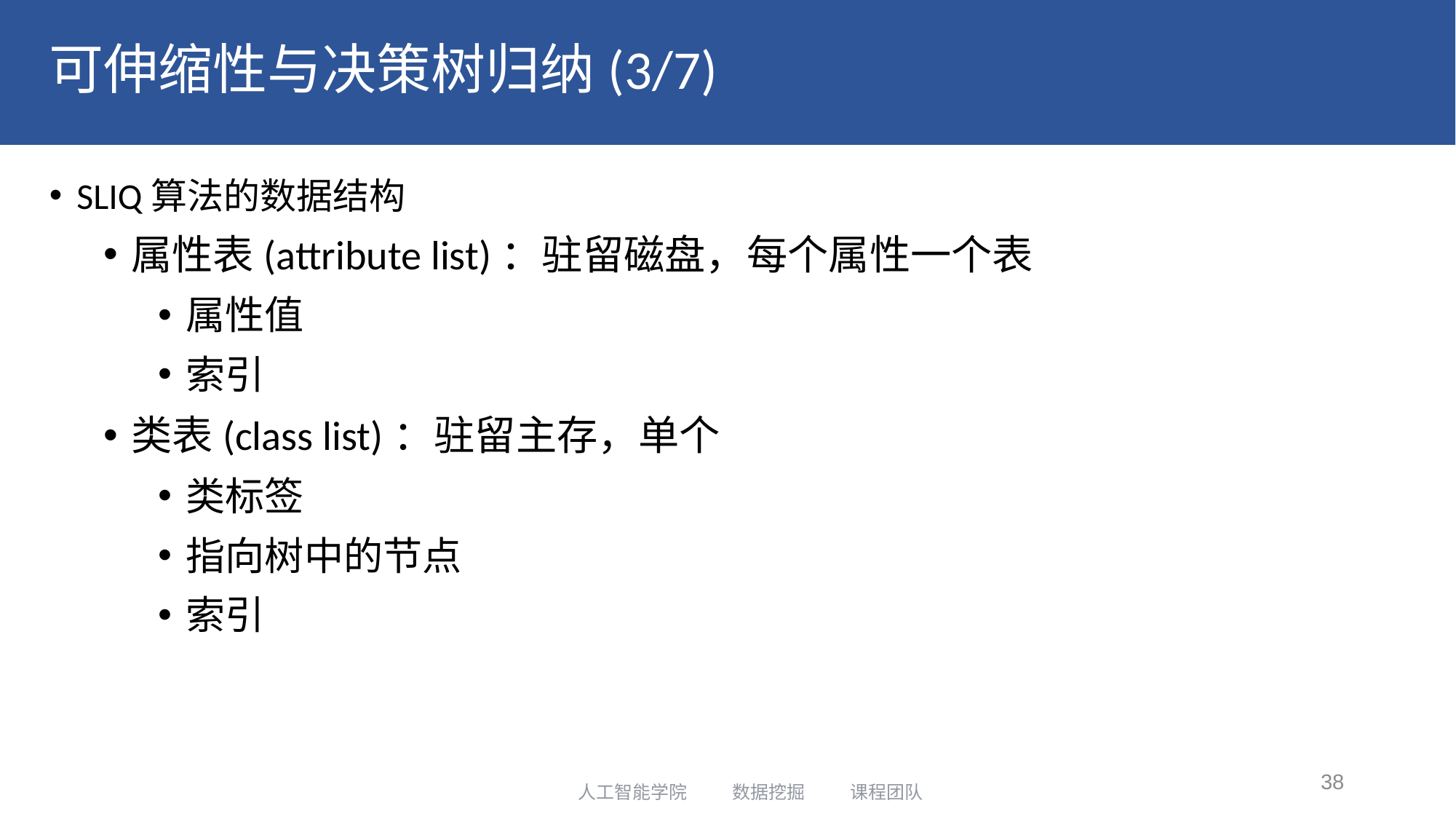

# 可伸缩性与决策树归纳(3/7)
SLIQ算法的数据结构
属性表(attribute list)：驻留磁盘，每个属性一个表
属性值
索引
类表(class list)：驻留主存，单个
类标签
指向树中的节点
索引
38
人工智能学院        数据挖掘        课程团队